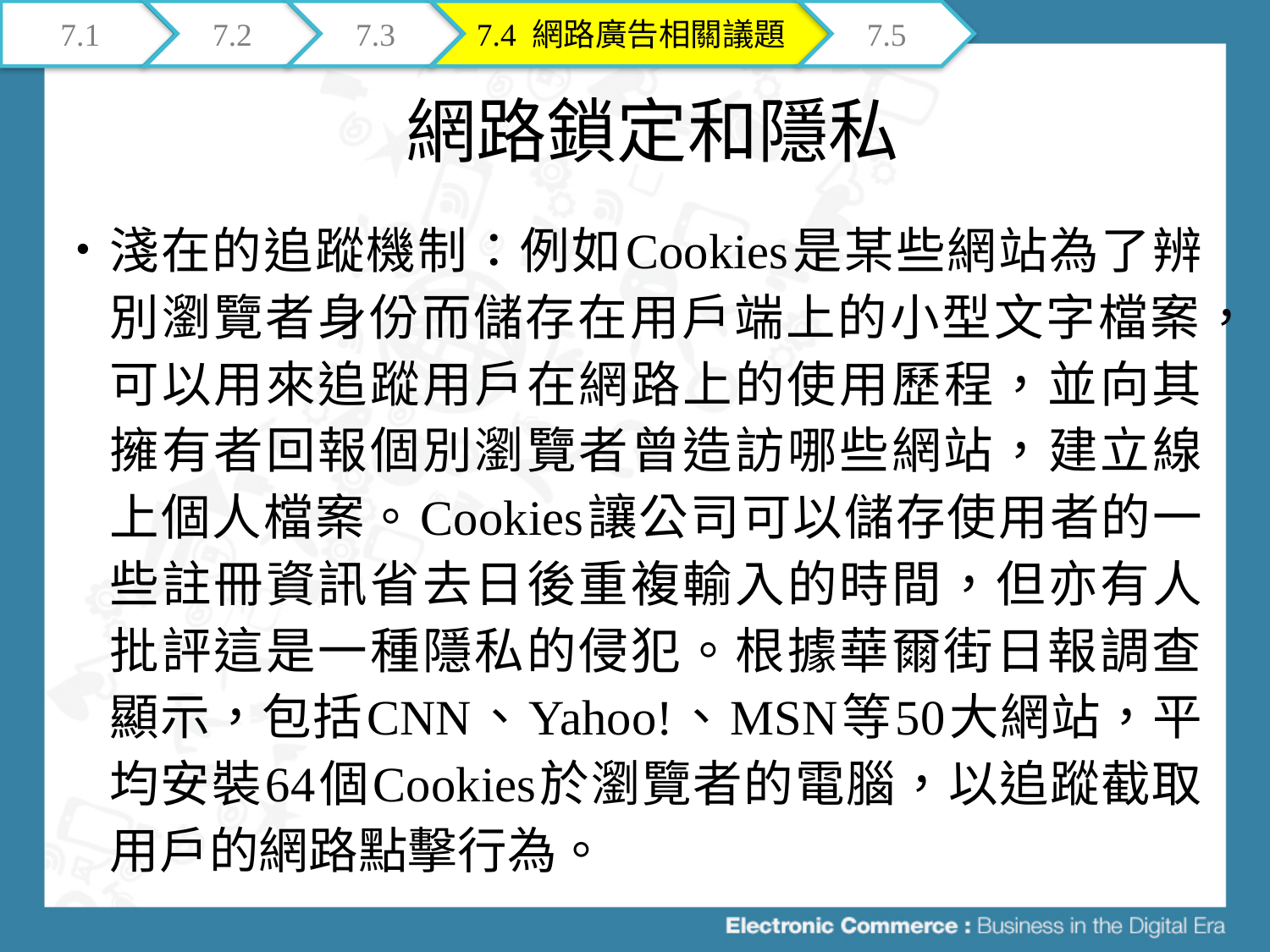

7.1
7.2
7.3
7.4 網路廣告相關議題
7.5
# 網路鎖定和隱私
淺在的追蹤機制：例如Cookies是某些網站為了辨別瀏覽者身份而儲存在用戶端上的小型文字檔案，可以用來追蹤用戶在網路上的使用歷程，並向其擁有者回報個別瀏覽者曾造訪哪些網站，建立線上個人檔案。Cookies讓公司可以儲存使用者的一些註冊資訊省去日後重複輸入的時間，但亦有人批評這是一種隱私的侵犯。根據華爾街日報調查顯示，包括CNN、Yahoo!、MSN等50大網站，平均安裝64個Cookies於瀏覽者的電腦，以追蹤截取用戶的網路點擊行為。